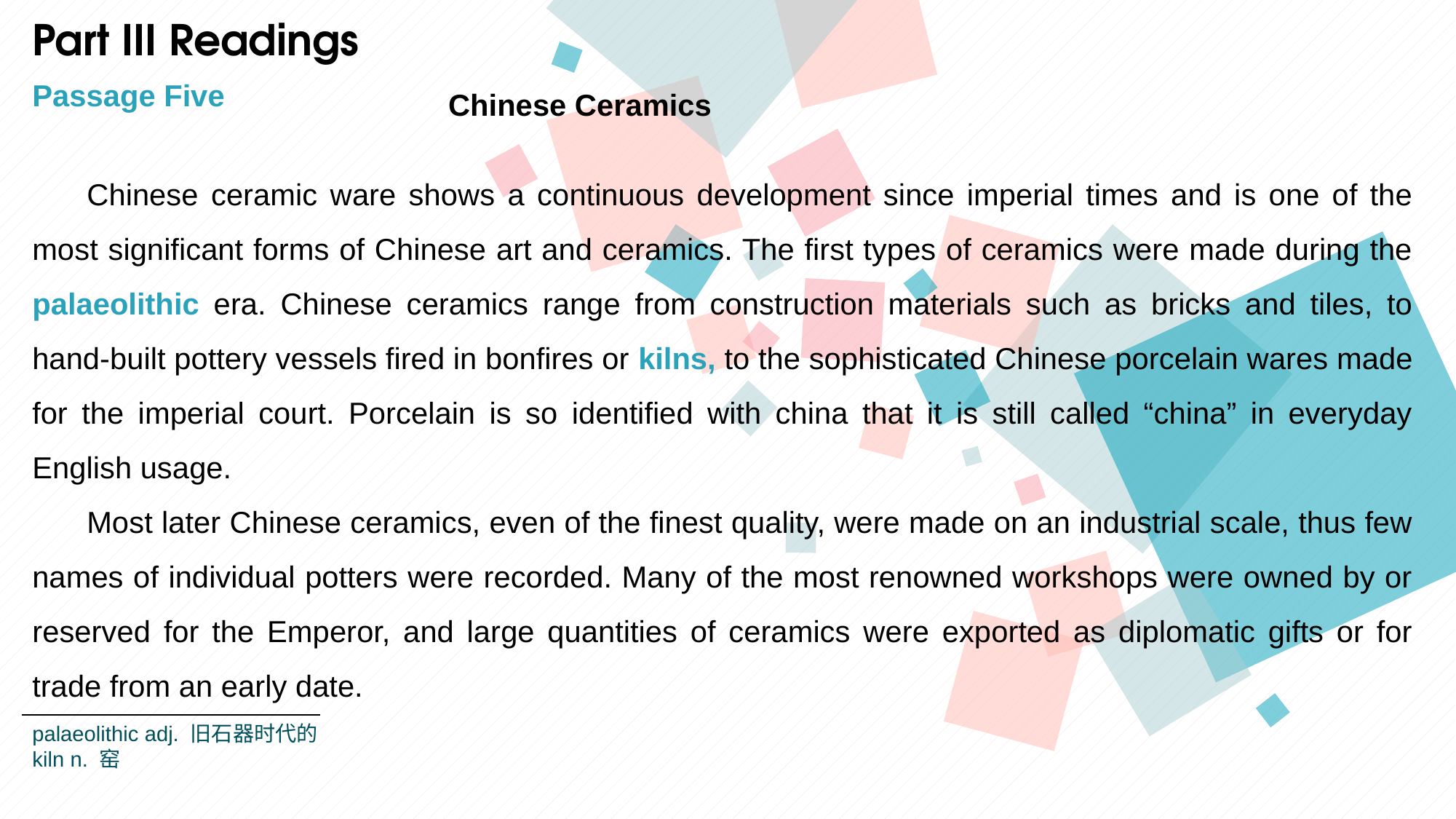

Part III Readings
Passage Five

Chinese Ceramics
Chinese ceramic ware shows a continuous development since imperial times and is one of the most significant forms of Chinese art and ceramics. The first types of ceramics were made during the palaeolithic era. Chinese ceramics range from construction materials such as bricks and tiles, to hand-built pottery vessels fired in bonfires or kilns, to the sophisticated Chinese porcelain wares made for the imperial court. Porcelain is so identified with china that it is still called “china” in everyday English usage.
Most later Chinese ceramics, even of the finest quality, were made on an industrial scale, thus few names of individual potters were recorded. Many of the most renowned workshops were owned by or reserved for the Emperor, and large quantities of ceramics were exported as diplomatic gifts or for trade from an early date.
palaeolithic adj. 旧石器时代的
kiln n. 窑